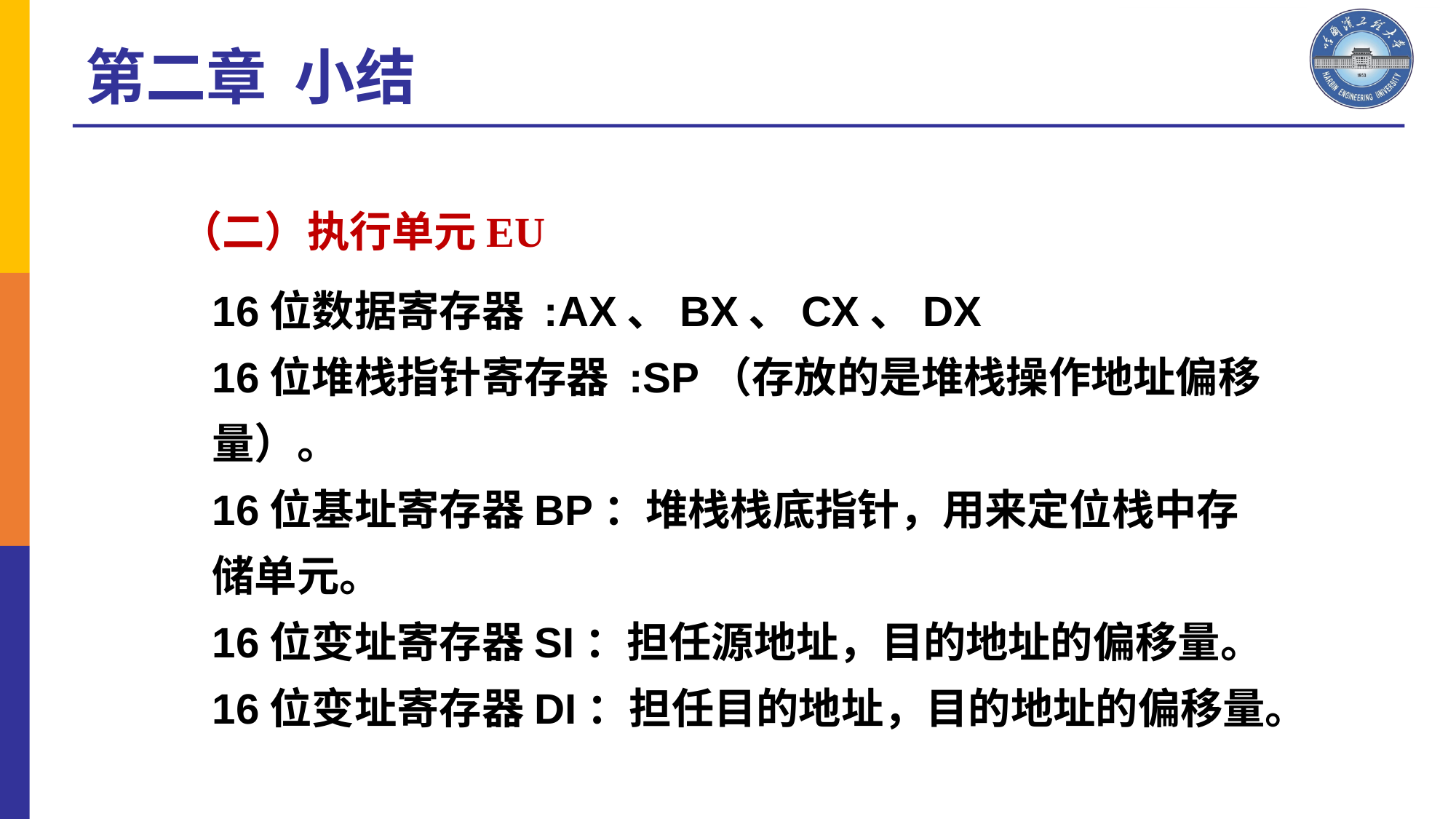

第二章  小结
（二）执行单元EU
16位数据寄存器 :AX、BX、CX、DX
16位堆栈指针寄存器 :SP（存放的是堆栈操作地址偏移量）。
16位基址寄存器BP：堆栈栈底指针，用来定位栈中存储单元。
16位变址寄存器SI：担任源地址，目的地址的偏移量。
16位变址寄存器DI：担任目的地址，目的地址的偏移量。